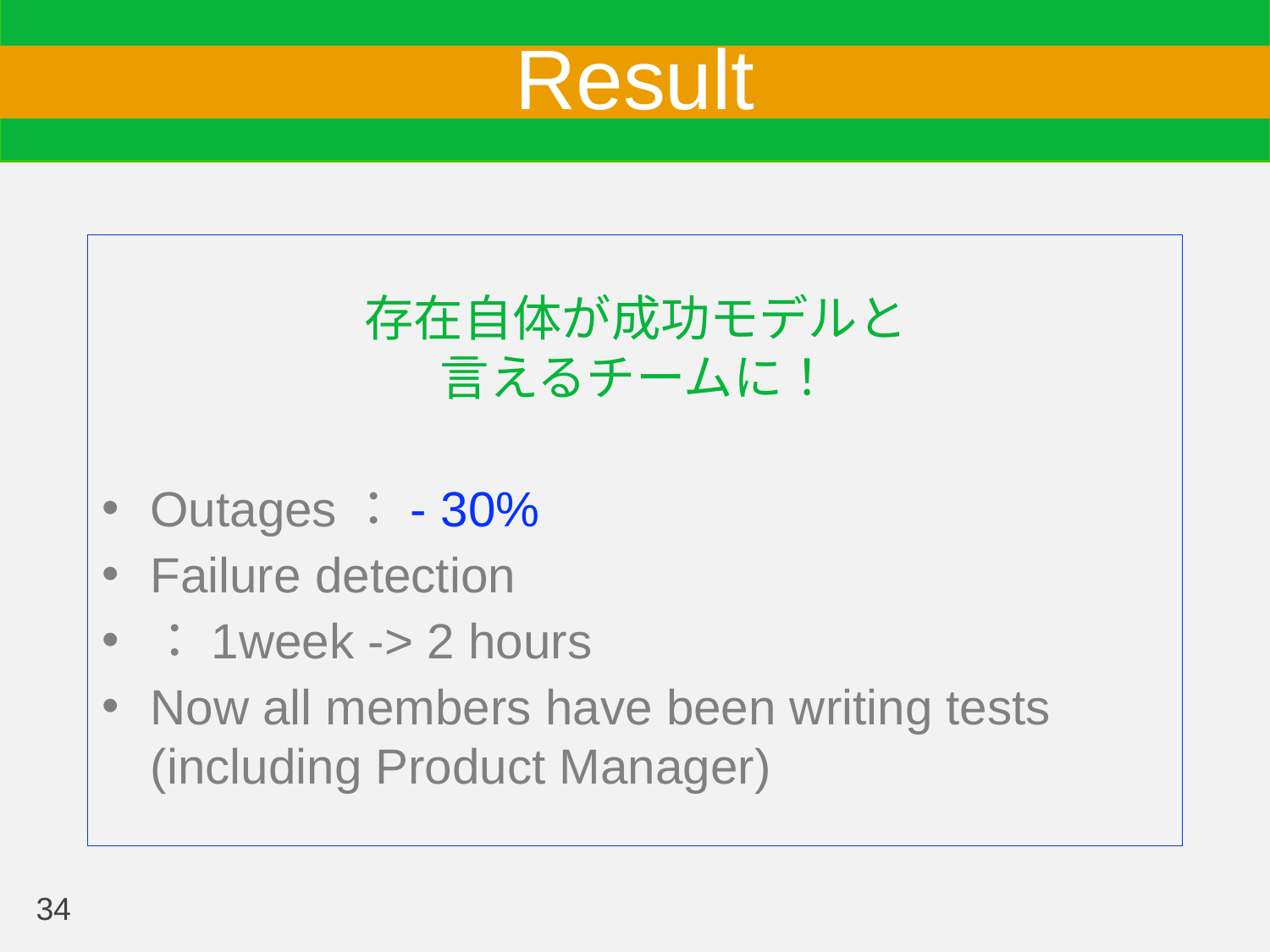

# Result
存在自体が成功モデルと
言えるチームに！

Outages：- 30%
Failure detection
：1week -> 2 hours
Now all members have been writing tests (including Product Manager)
34